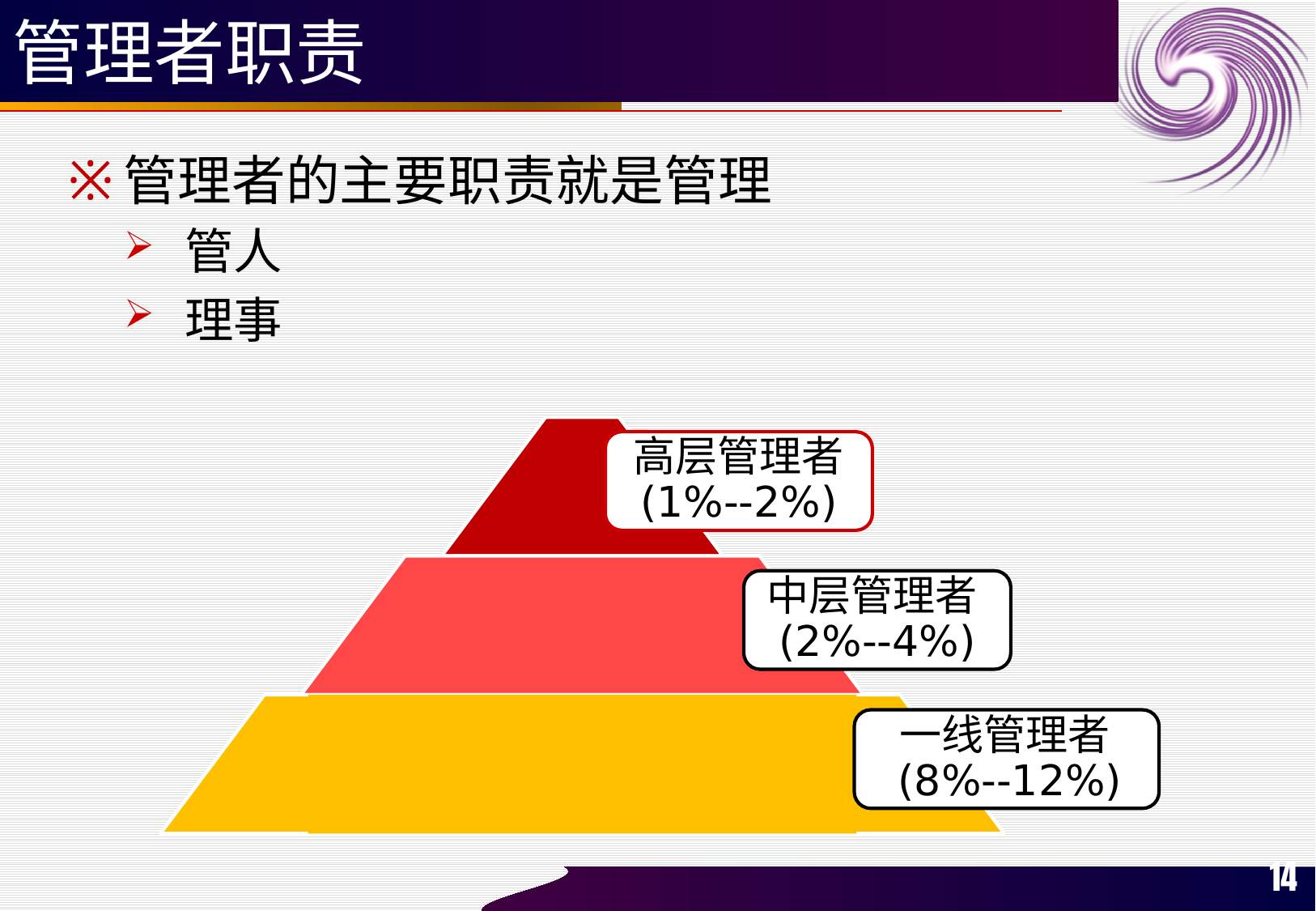

# 管理者职责
管理者的主要职责就是管理
管人
理事

高层管理者
(1%--2%)

中层管理者(2%--4%)

一线管理者(8%--12%)
14